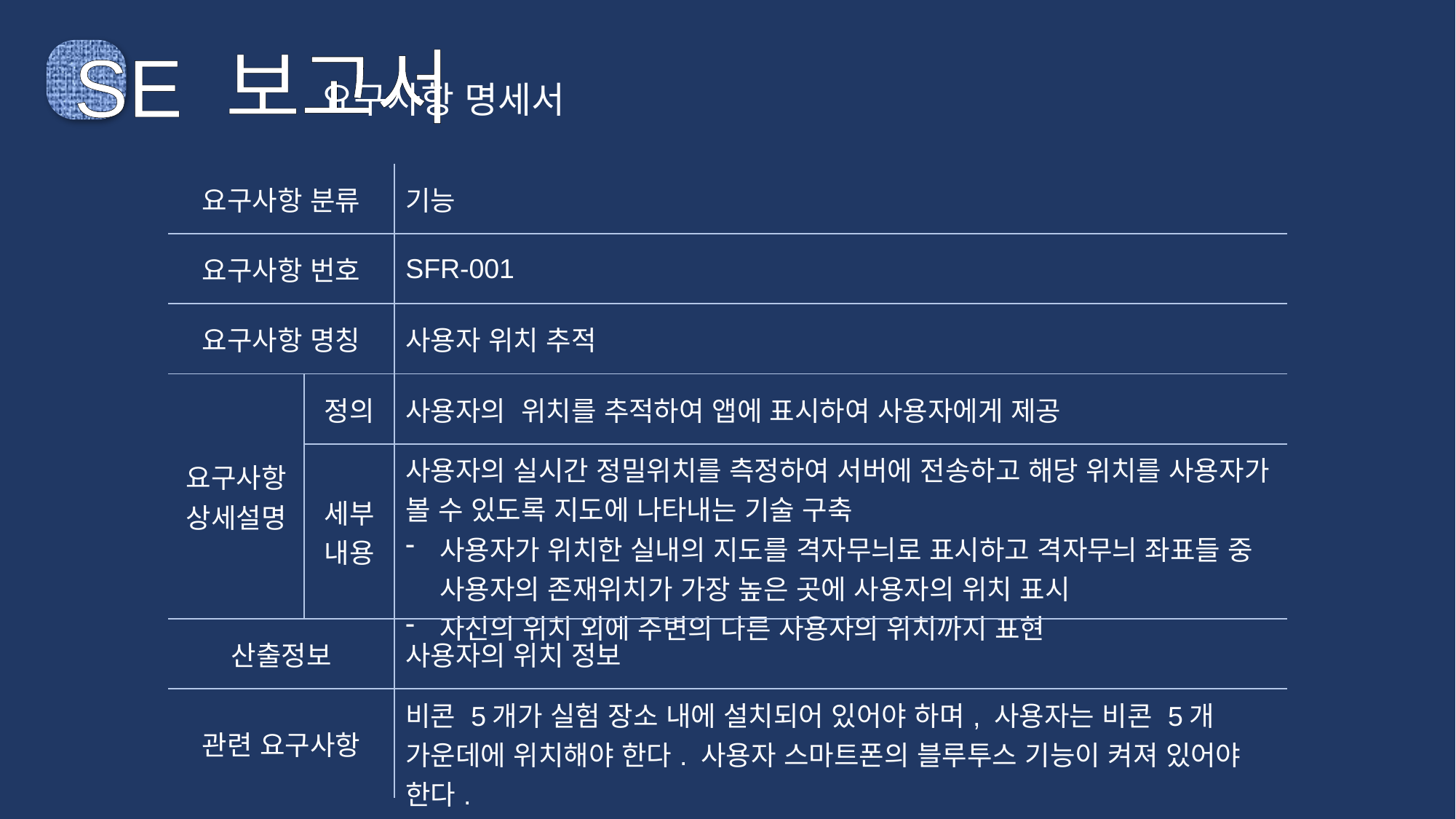

SE 보고서

요구사항 명세서
| 요구사항 분류 |  | 기능 |
| --- | --- | --- |
| 요구사항 번호 |  | SFR-001 |
| 요구사항 명칭 |  | 사용자 위치 추적 |
| 요구사항 상세설명 | 정의 | 사용자의 위치를 추적하여 앱에 표시하여 사용자에게 제공 |
|  | 세부 내용 | 사용자의 실시간 정밀위치를 측정하여 서버에 전송하고 해당 위치를 사용자가 볼 수 있도록 지도에 나타내는 기술 구축 사용자가 위치한 실내의 지도를 격자무늬로 표시하고 격자무늬 좌표들 중 사용자의 존재위치가 가장 높은 곳에 사용자의 위치 표시 자신의 위치 외에 주변의 다른 사용자의 위치까지 표현 |
| 산출정보 |  | 사용자의 위치 정보 |
| 관련 요구사항 |  | 비콘 5개가 실험 장소 내에 설치되어 있어야 하며, 사용자는 비콘 5개 가운데에 위치해야 한다. 사용자 스마트폰의 블루투스 기능이 켜져 있어야 한다. |